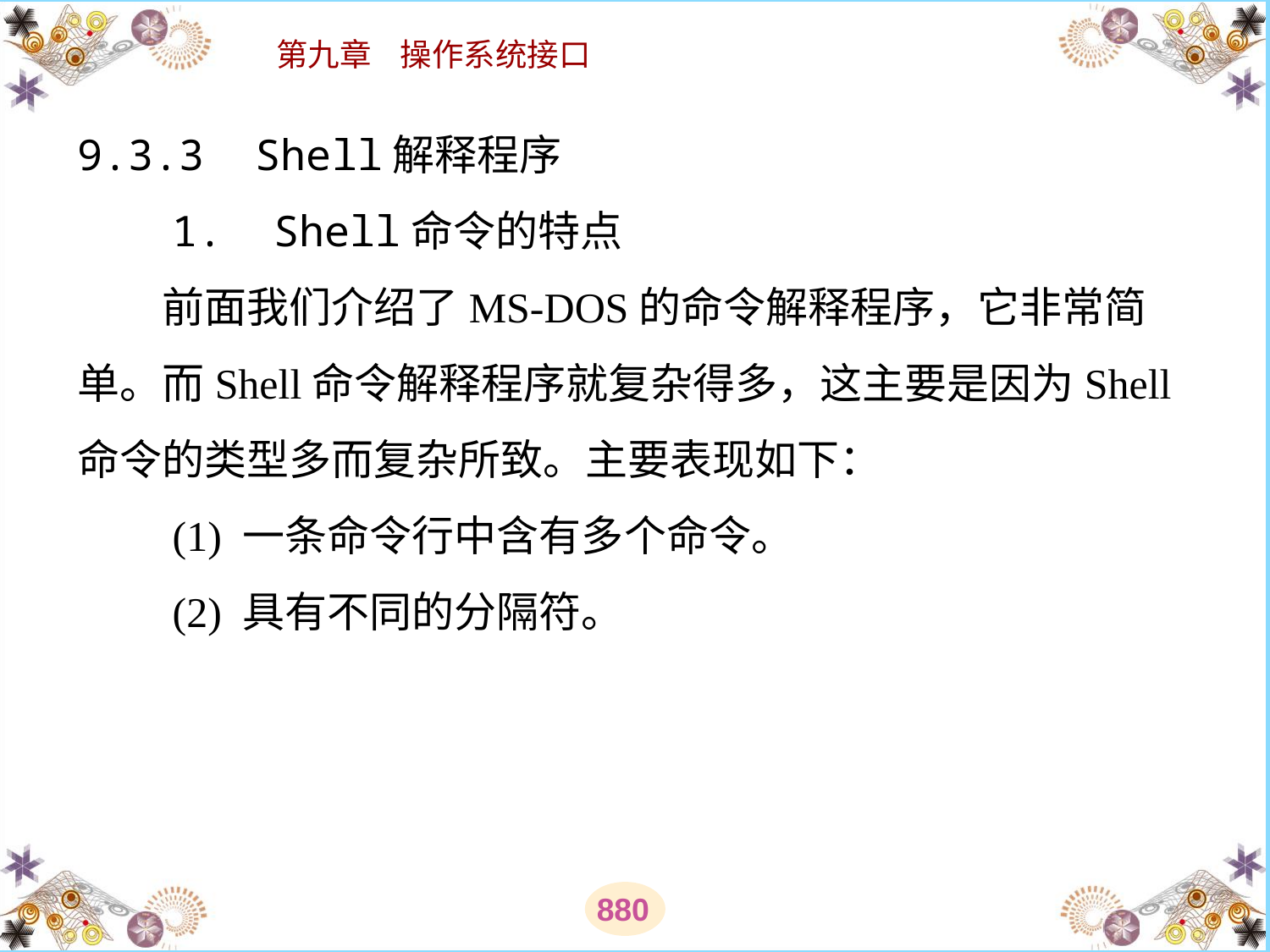

# 9.3.3  Shell解释程序 　　1.  Shell命令的特点 　　前面我们介绍了MS-DOS的命令解释程序，它非常简单。而Shell命令解释程序就复杂得多，这主要是因为Shell命令的类型多而复杂所致。主要表现如下： 　　(1) 一条命令行中含有多个命令。 　　(2) 具有不同的分隔符。